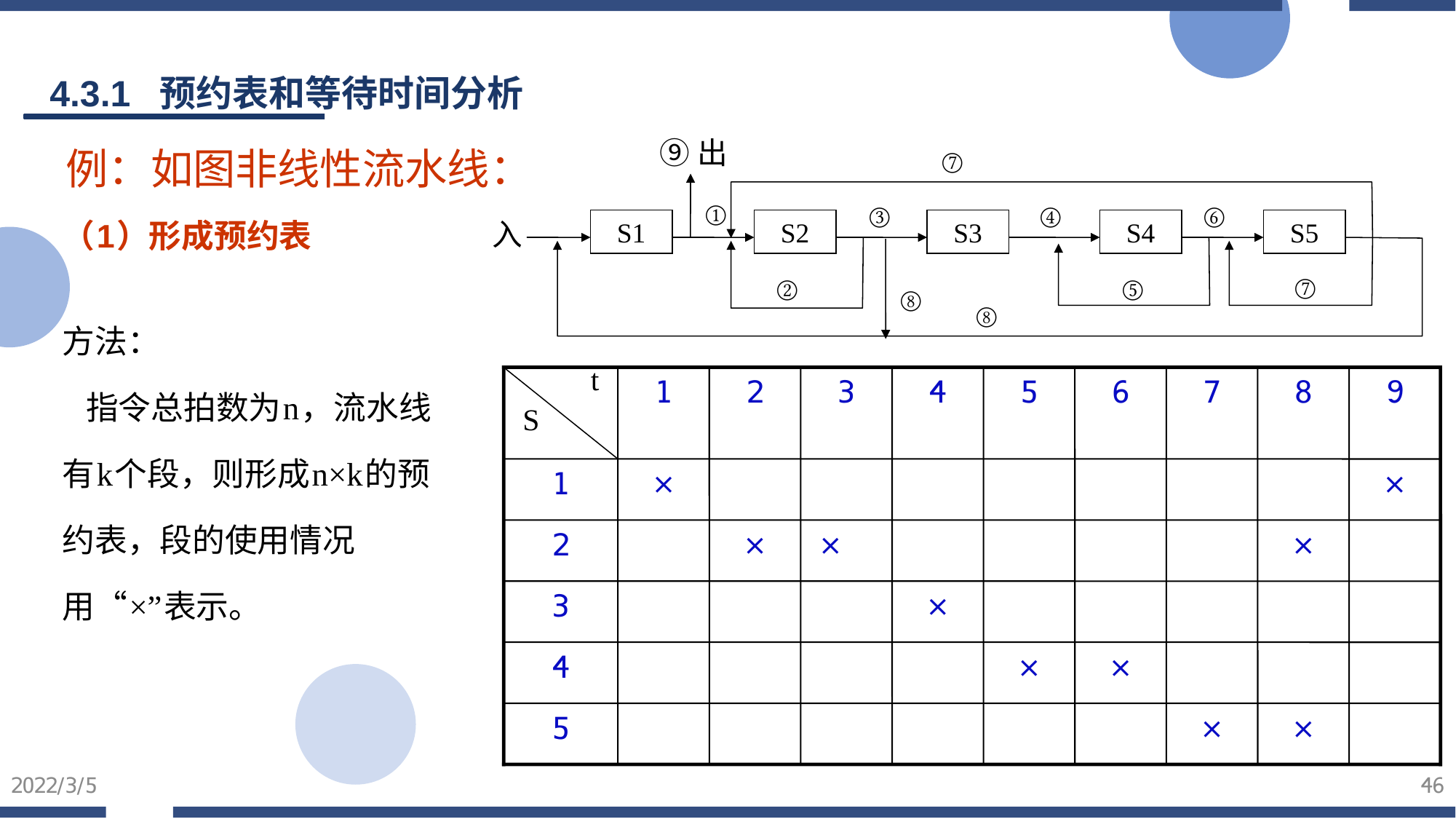

4.3.1  预约表和等待时间分析
⑨出
⑦

①
④
③
⑥
入
S1
S2
S3
S4
S5

⑦
②
⑤
⑧
⑧
例：如图非线性流水线：

（1）形成预约表

方法：
   指令总拍数为n，流水线有k个段，则形成n×k的预约表，段的使用情况用“×”表示。

t

1

2

3

4

5

6

7

8

9

S
1

×

×
2

×
× ×

×

3

×

4

×
×

5

×
×

2022/3/5
46